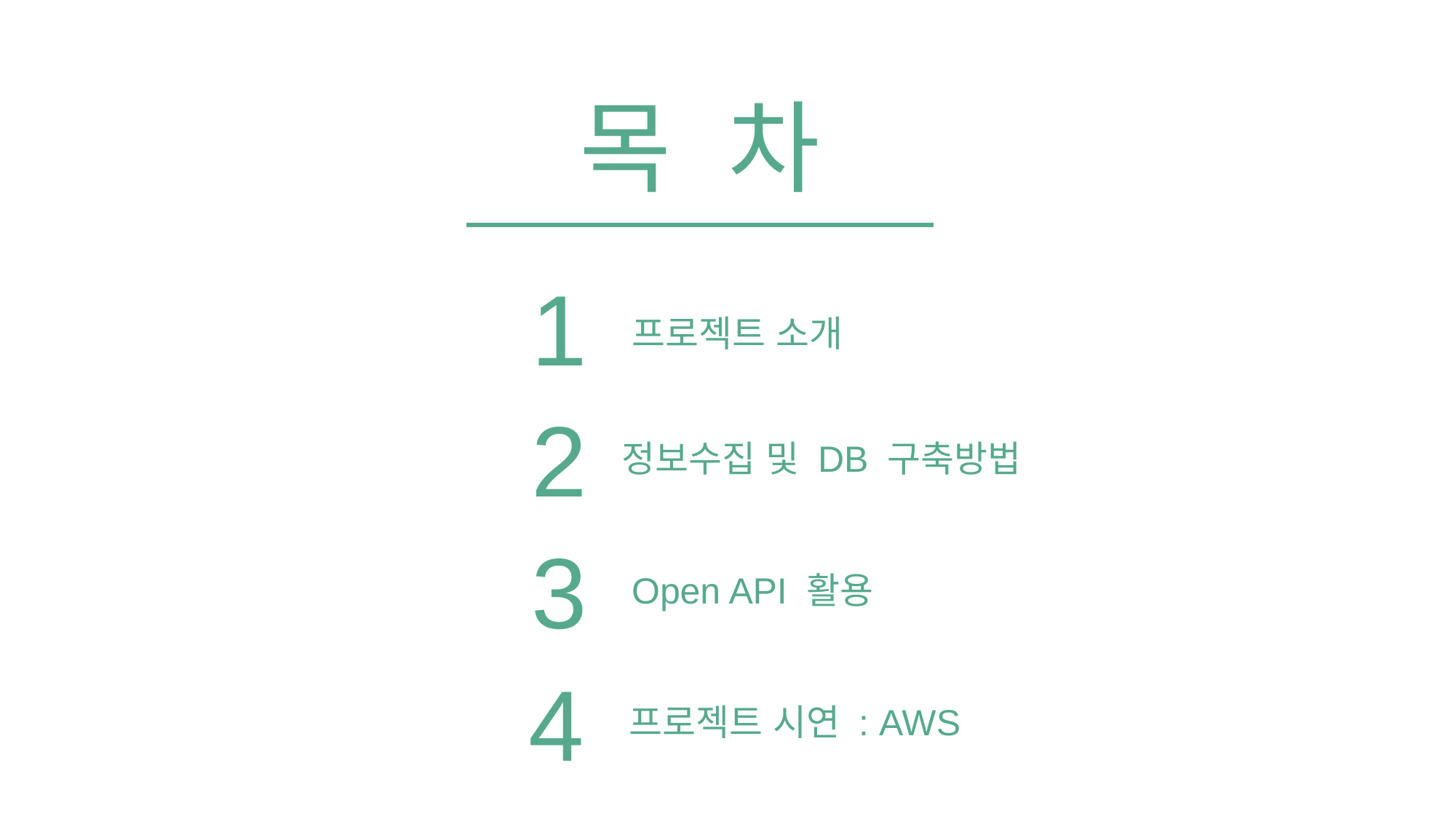

목  차
1
프로젝트 소개
2
정보수집 및 DB 구축방법
3
Open API 활용

4
프로젝트 시연 : AWS